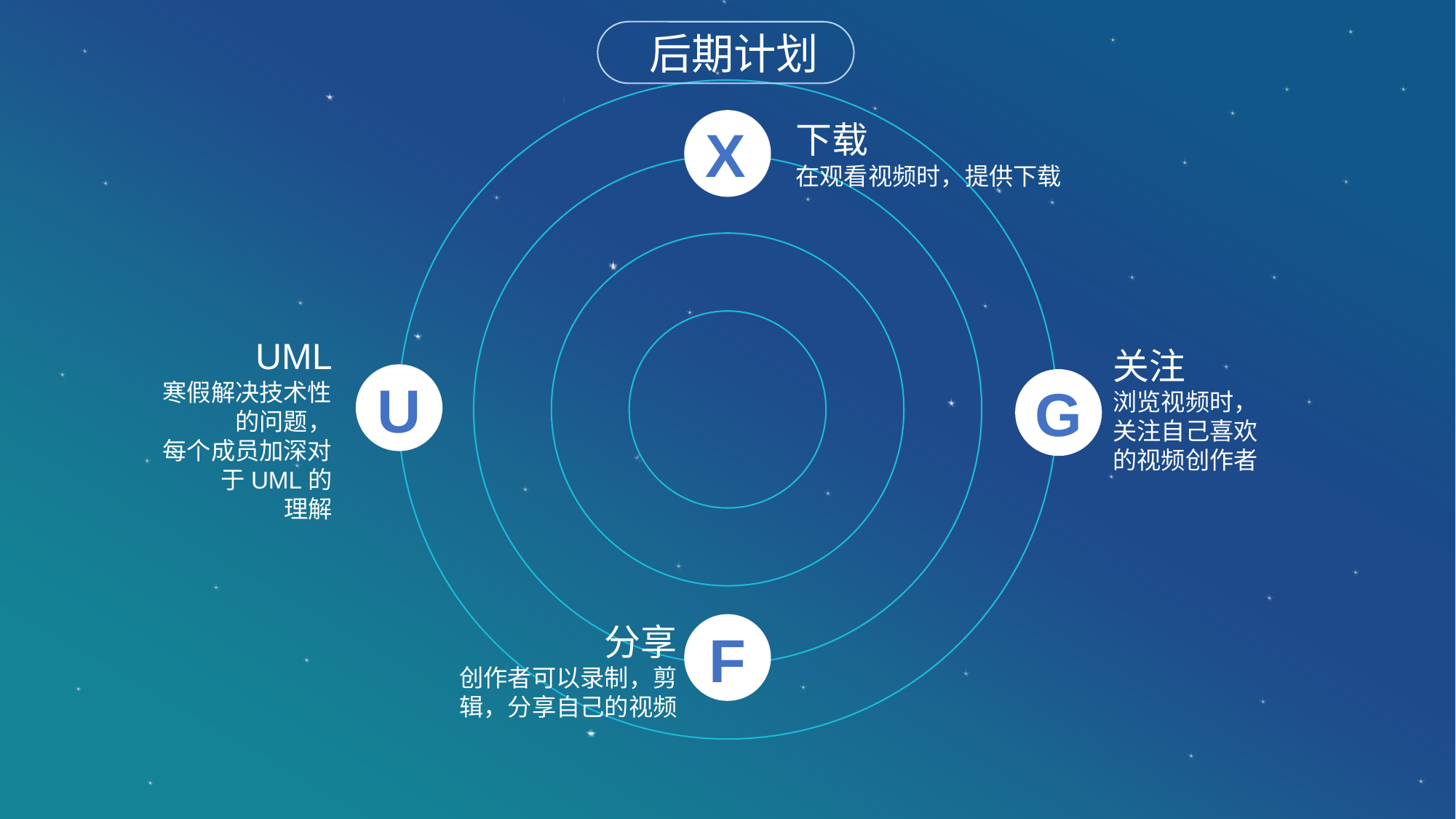

后期计划

X

U

G

F
下载
在观看视频时，提供下载

UML
寒假解决技术性的问题，
每个成员加深对于UML的
理解
关注
浏览视频时，
关注自己喜欢
的视频创作者
分享
创作者可以录制，剪
辑，分享自己的视频